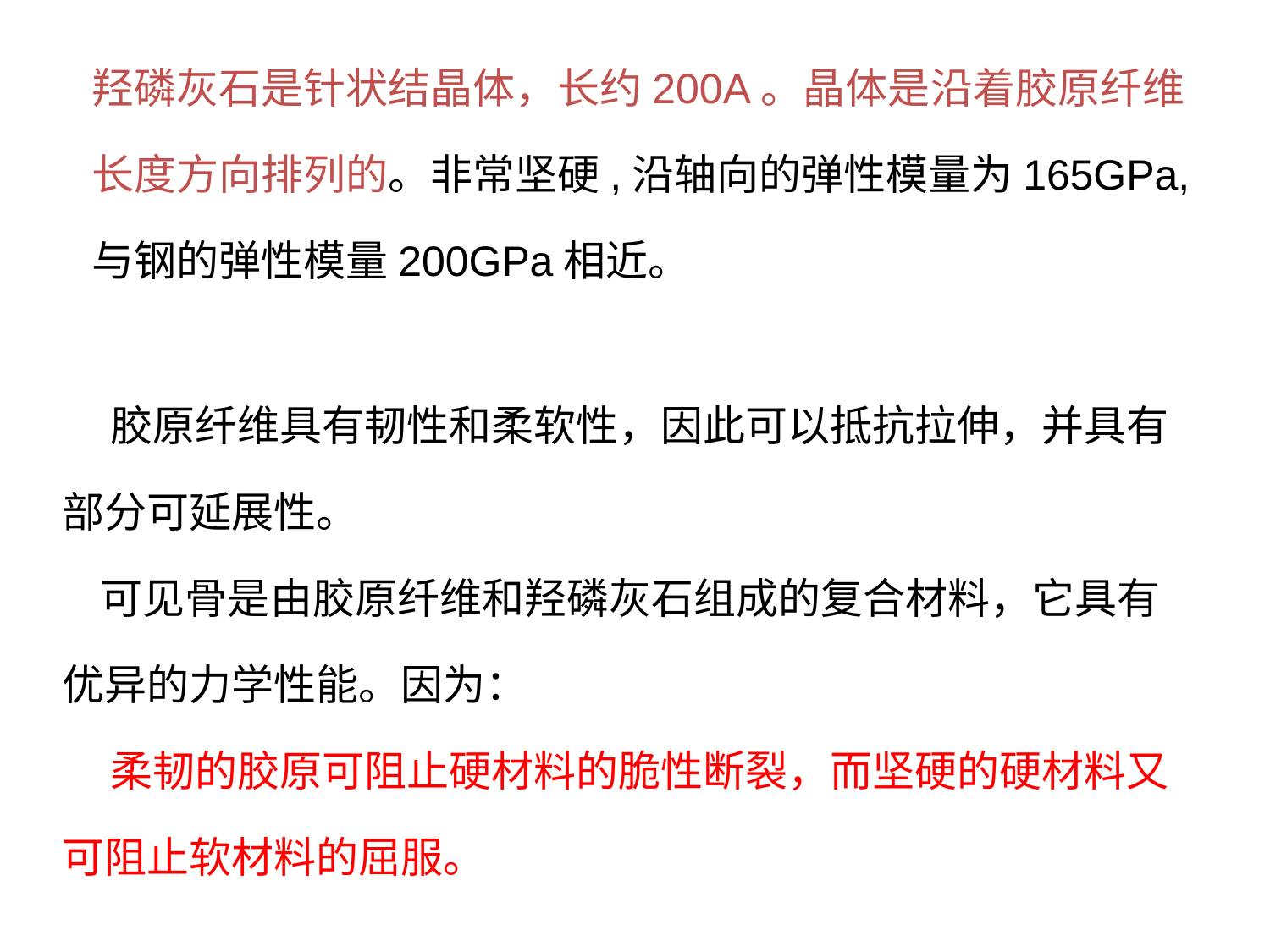

羟磷灰石是针状结晶体，长约200A。晶体是沿着胶原纤维长度方向排列的。非常坚硬,沿轴向的弹性模量为165GPa,与钢的弹性模量200GPa相近。
    胶原纤维具有韧性和柔软性，因此可以抵抗拉伸，并具有部分可延展性。
   可见骨是由胶原纤维和羟磷灰石组成的复合材料，它具有优异的力学性能。因为：
    柔韧的胶原可阻止硬材料的脆性断裂，而坚硬的硬材料又可阻止软材料的屈服。